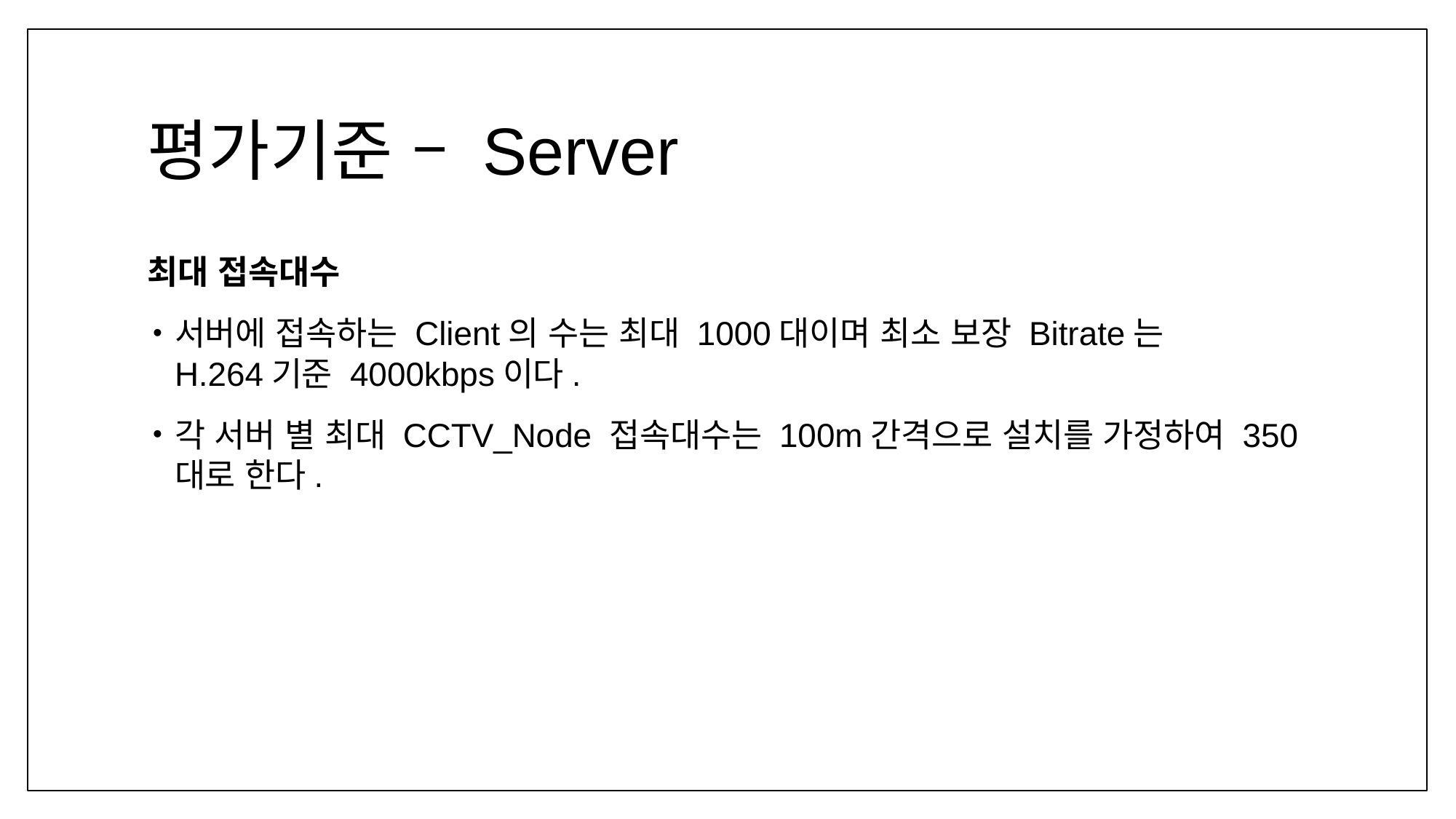

# 평가기준 – Server
최대 접속대수
서버에 접속하는 Client의 수는 최대 1000대이며 최소 보장 Bitrate는
H.264기준 4000kbps이다.
각 서버 별 최대 CCTV_Node 접속대수는 100m간격으로 설치를 가정하여 350대로 한다.